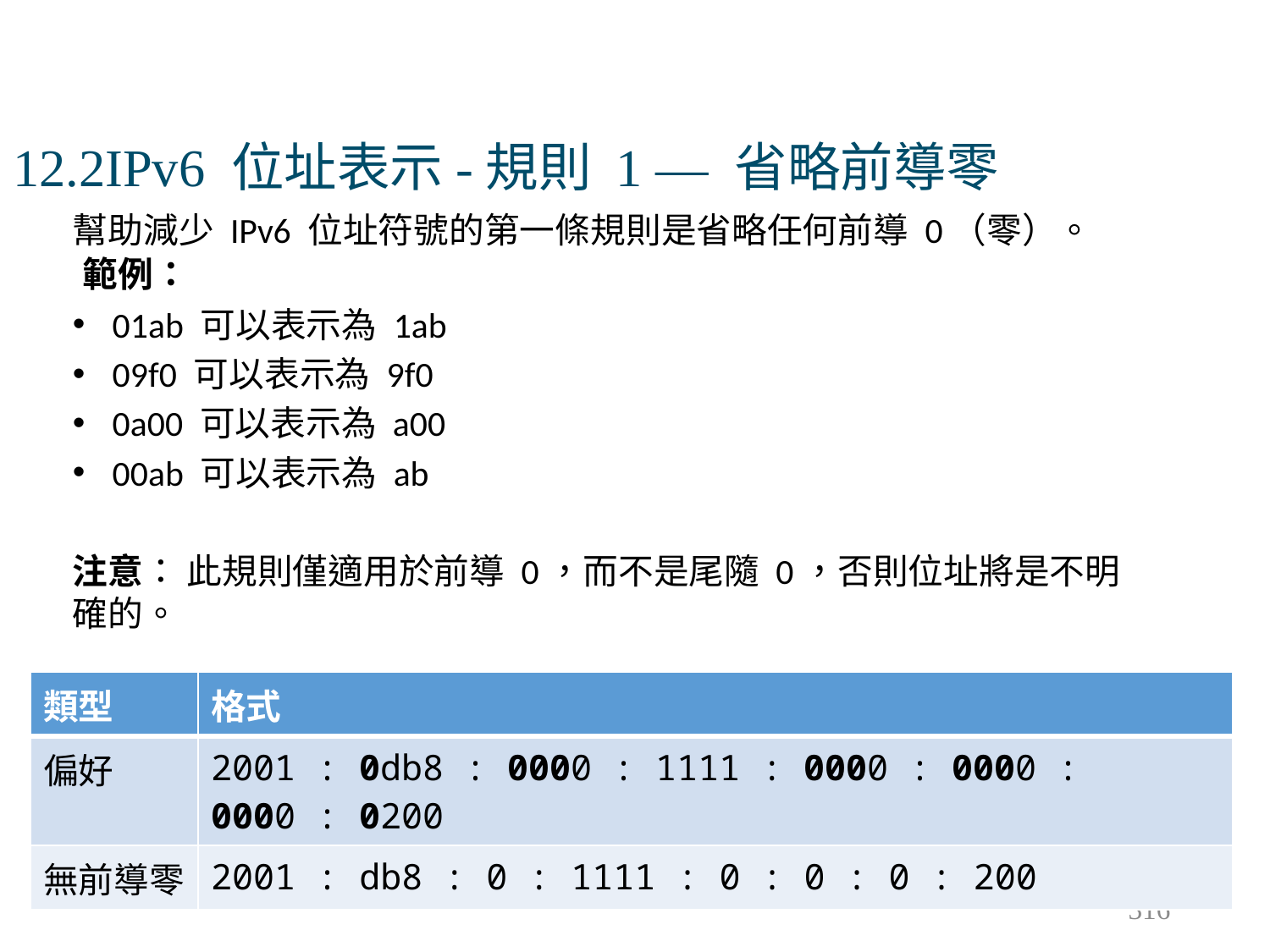

# 12.2IPv6 位址表示-規則 1 — 省略前導零
幫助減少 IPv6 位址符號的第一條規則是省略任何前導 0（零）。
範例：
01ab 可以表示為 1ab
09f0 可以表示為 9f0
0a00 可以表示為 a00
00ab 可以表示為 ab

注意： 此規則僅適用於前導 0，而不是尾隨 0，否則位址將是不明確的。

| 類型 | 格式 |
| --- | --- |
| 偏好 | 2001 : 0db8 : 0000 : 1111 : 0000 : 0000 : 0000 : 0200 |
| 無前導零 | 2001 : db8 : 0 : 1111 : 0 : 0 : 0 : 200 |
316